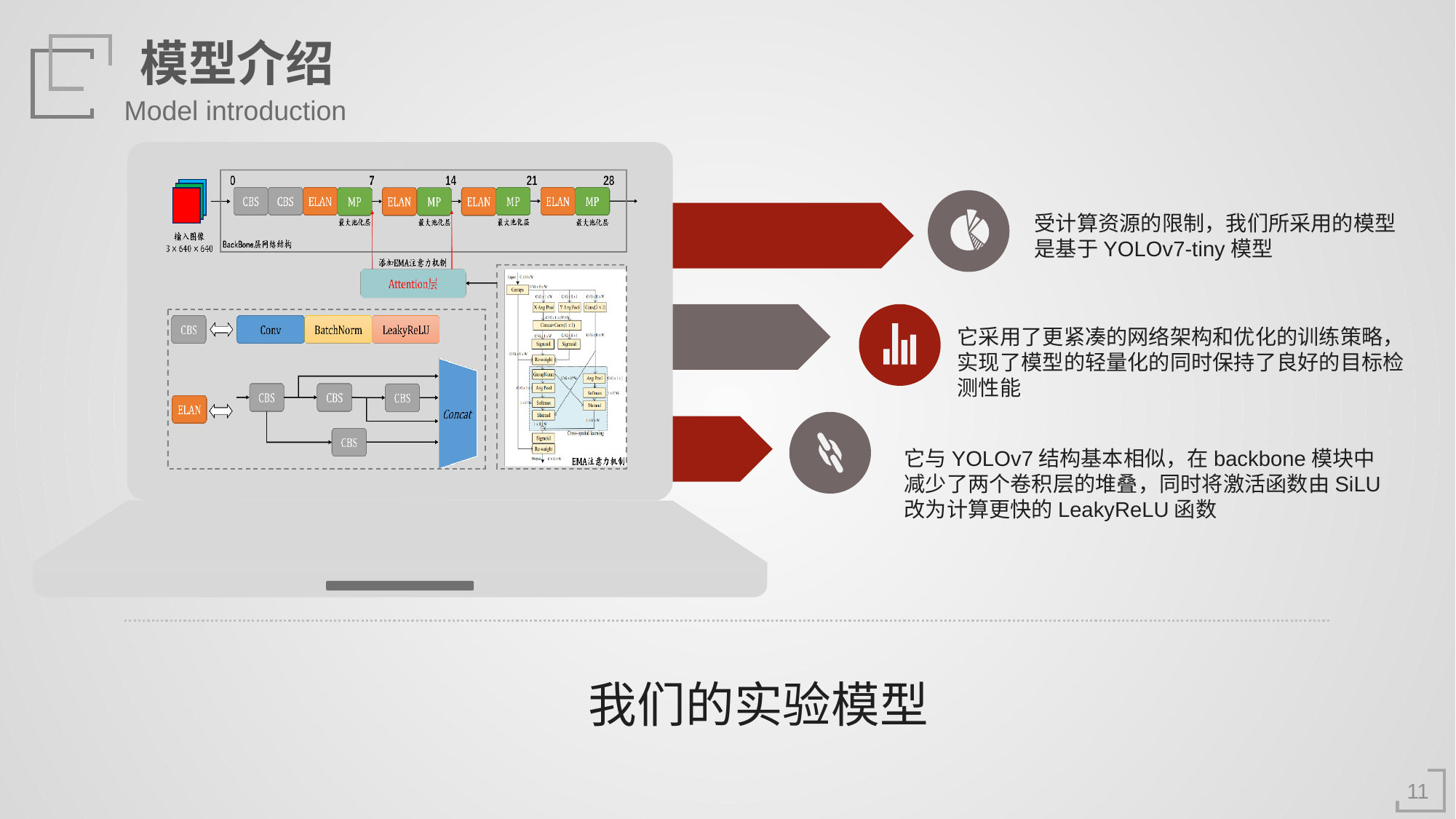

模型介绍
Model introduction

受计算资源的限制，我们所采用的模型是基于YOLOv7-tiny模型

它采用了更紧凑的网络架构和优化的训练策略，实现了模型的轻量化的同时保持了良好的目标检测性能

它与YOLOv7结构基本相似，在backbone模块中减少了两个卷积层的堆叠，同时将激活函数由SiLU改为计算更快的LeakyReLU函数
我们的实验模型